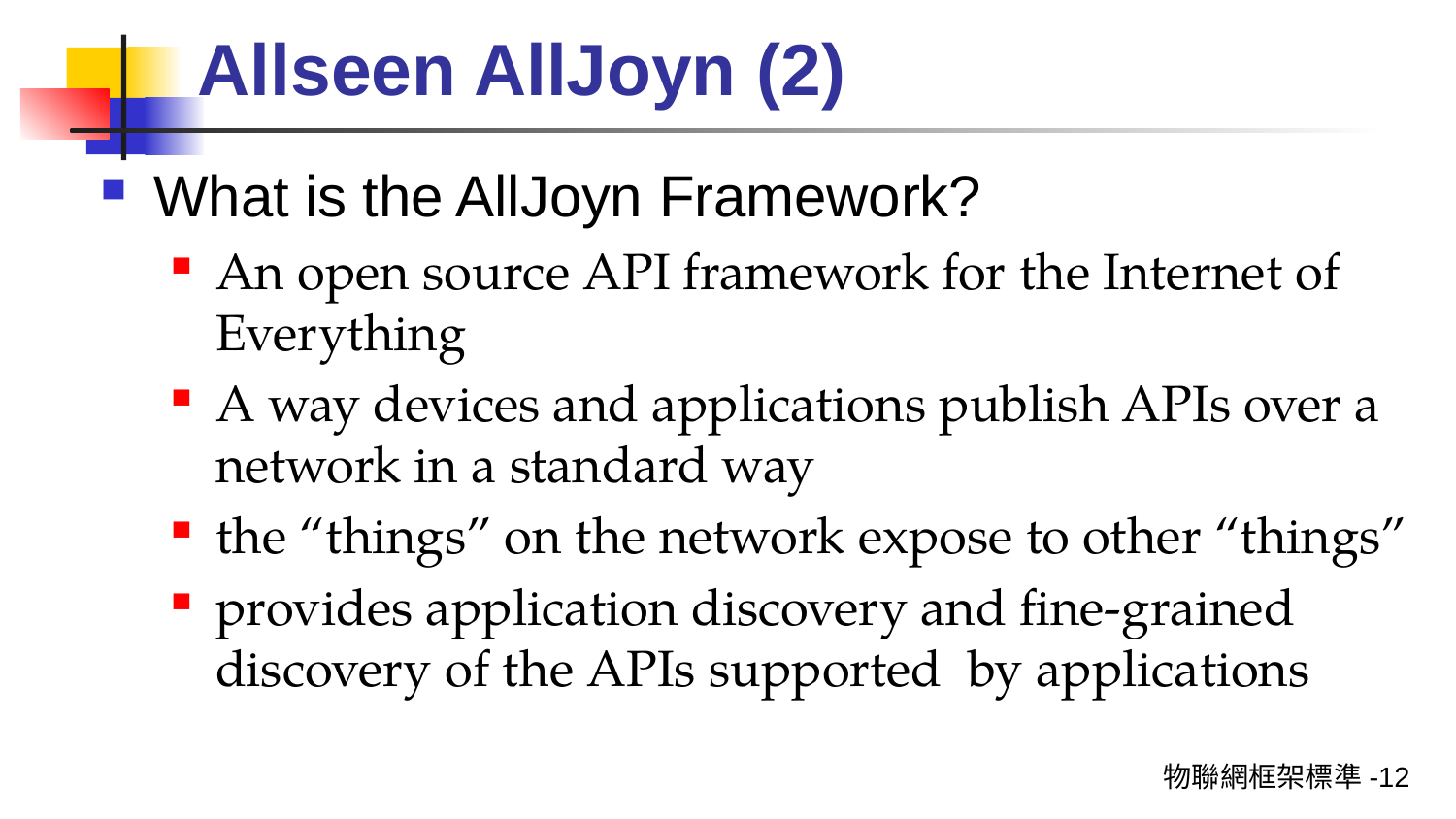

# Allseen AllJoyn (2)
What is the AllJoyn Framework?
An open source API framework for the Internet of Everything
A way devices and applications publish APIs over a network in a standard way
the “things” on the network expose to other “things”
provides application discovery and fine-grained discovery of the APIs supported  by applications

物聯網框架標準-12